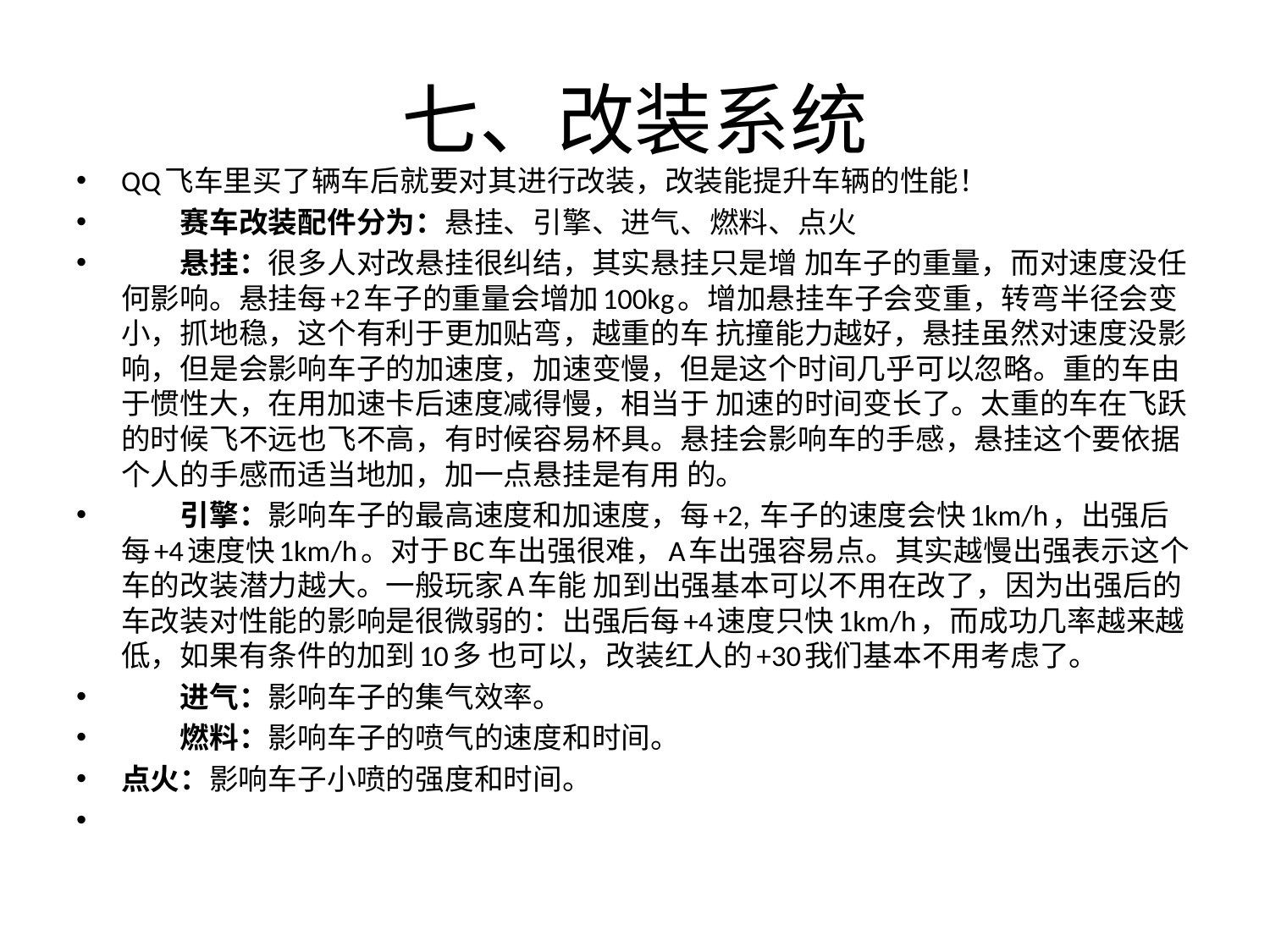

# 七、改装系统
QQ飞车里买了辆车后就要对其进行改装，改装能提升车辆的性能！
　　赛车改装配件分为：悬挂、引擎、进气、燃料、点火
　　悬挂：很多人对改悬挂很纠结，其实悬挂只是增 加车子的重量，而对速度没任何影响。悬挂每+2车子的重量会增加100kg。增加悬挂车子会变重，转弯半径会变小，抓地稳，这个有利于更加贴弯，越重的车 抗撞能力越好，悬挂虽然对速度没影响，但是会影响车子的加速度，加速变慢，但是这个时间几乎可以忽略。重的车由于惯性大，在用加速卡后速度减得慢，相当于 加速的时间变长了。太重的车在飞跃的时候飞不远也飞不高，有时候容易杯具。悬挂会影响车的手感，悬挂这个要依据个人的手感而适当地加，加一点悬挂是有用 的。
　　引擎：影响车子的最高速度和加速度，每+2, 车子的速度会快1km/h，出强后每+4速度快1km/h。对于BC车出强很难，A车出强容易点。其实越慢出强表示这个车的改装潜力越大。一般玩家A车能 加到出强基本可以不用在改了，因为出强后的车改装对性能的影响是很微弱的：出强后每+4速度只快1km/h，而成功几率越来越低，如果有条件的加到10多 也可以，改装红人的+30我们基本不用考虑了。
　　进气：影响车子的集气效率。
　　燃料：影响车子的喷气的速度和时间。
点火：影响车子小喷的强度和时间。